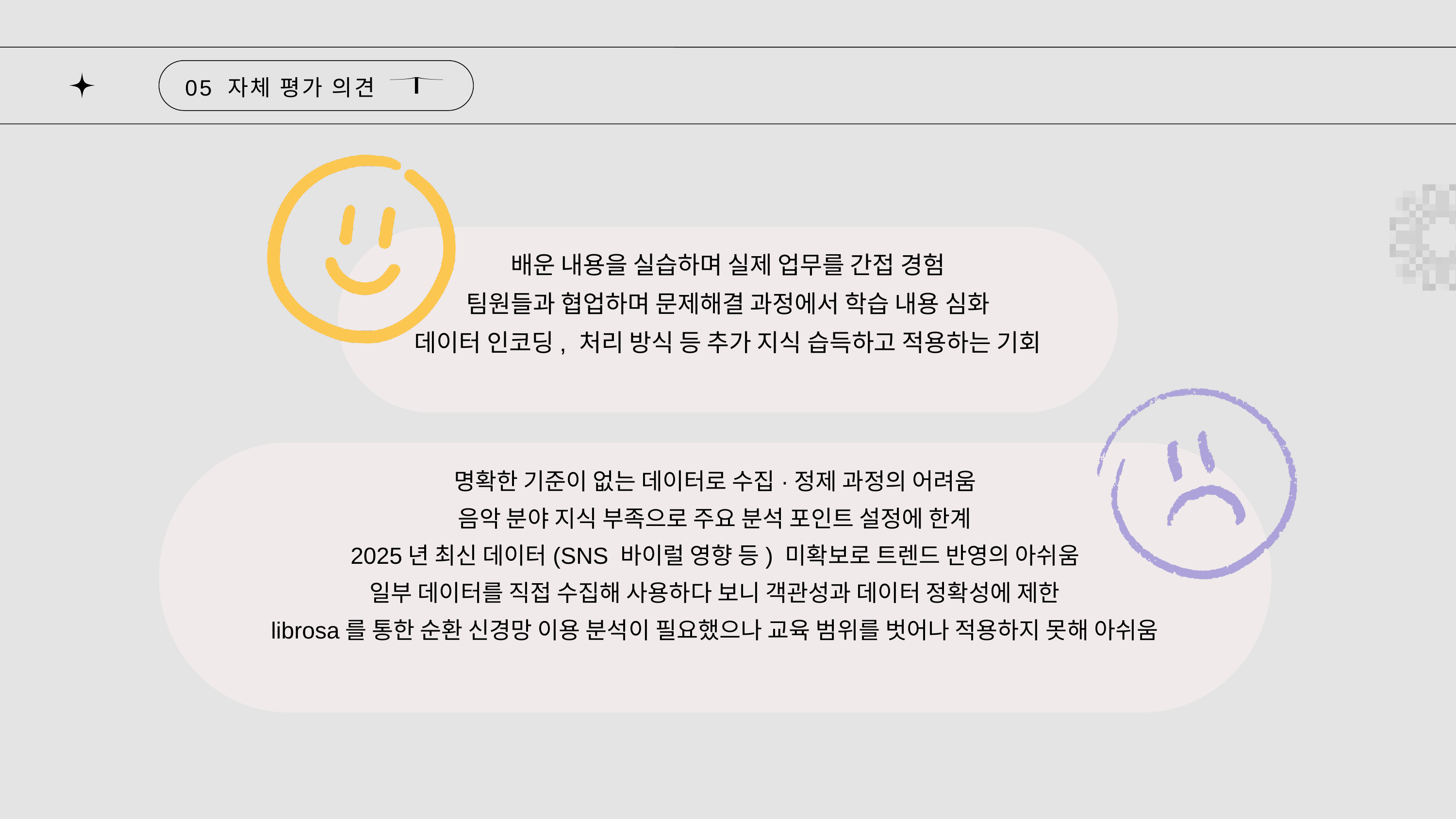

05 자체 평가 의견

배운 내용을 실습하며 실제 업무를 간접 경험
팀원들과 협업하며 문제해결 과정에서 학습 내용 심화
데이터 인코딩, 처리 방식 등 추가 지식 습득하고 적용하는 기회

명확한 기준이 없는 데이터로 수집·정제 과정의 어려움
음악 분야 지식 부족으로 주요 분석 포인트 설정에 한계
2025년 최신 데이터(SNS 바이럴 영향 등) 미확보로 트렌드 반영의 아쉬움
일부 데이터를 직접 수집해 사용하다 보니 객관성과 데이터 정확성에 제한
librosa를 통한 순환 신경망 이용 분석이 필요했으나 교육 범위를 벗어나 적용하지 못해 아쉬움